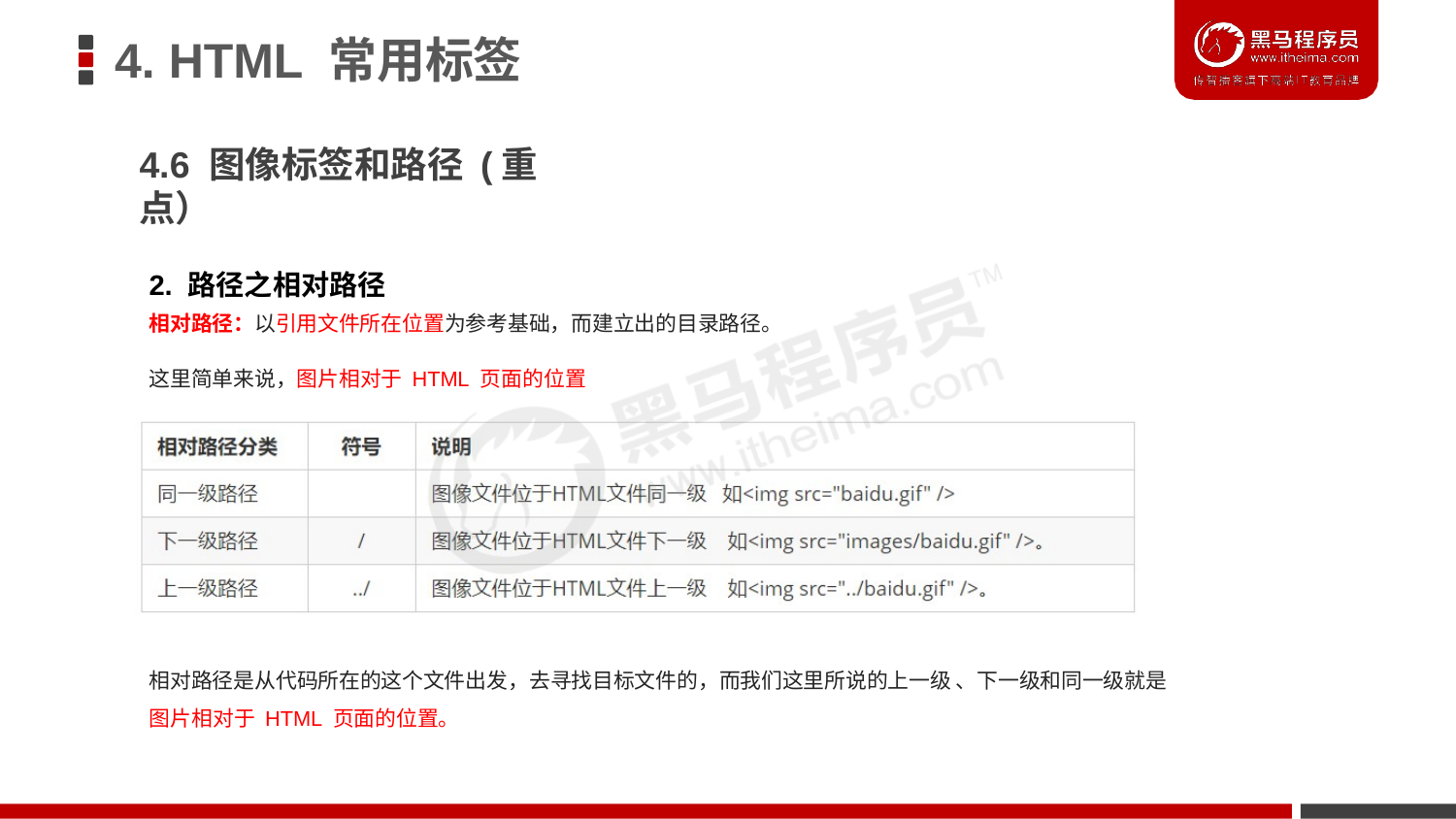

# 4. HTML 常用标签
4.6 图像标签和路径 (重点）

2. 路径之相对路径

相对路径：以引用文件所在位置为参考基础，而建立出的目录路径。

这里简单来说，图片相对于 HTML 页面的位置

相对路径是从代码所在的这个文件出发，去寻找目标文件的，而我们这里所说的上一级 、下一级和同一级就是  图片相对于 HTML 页面的位置。